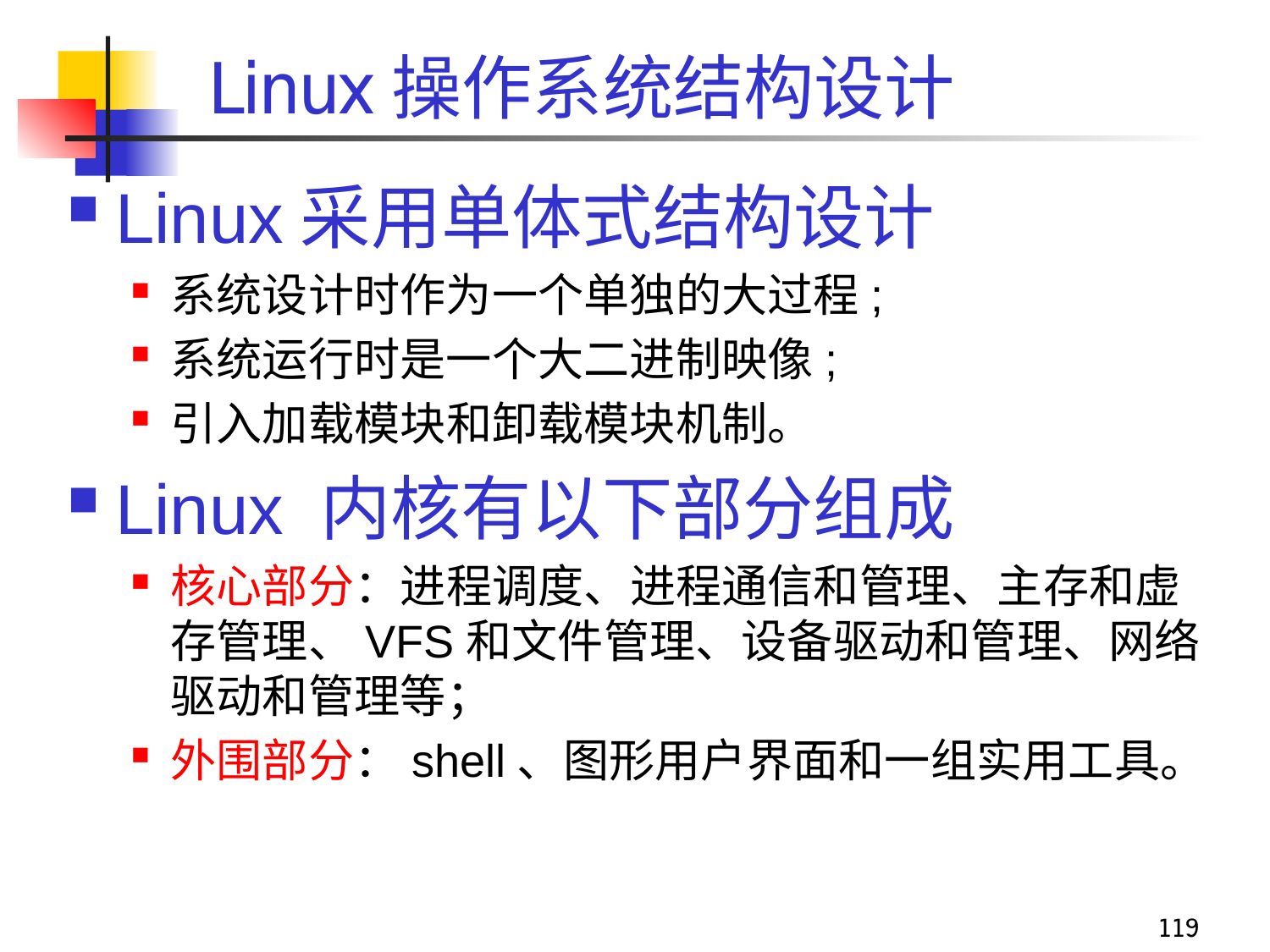

Linux操作系统结构设计
Linux采用单体式结构设计
系统设计时作为一个单独的大过程;
系统运行时是一个大二进制映像;
引入加载模块和卸载模块机制。
Linux 内核有以下部分组成
核心部分：进程调度、进程通信和管理、主存和虚存管理、VFS和文件管理、设备驱动和管理、网络驱动和管理等；
外围部分：shell、图形用户界面和一组实用工具。
119